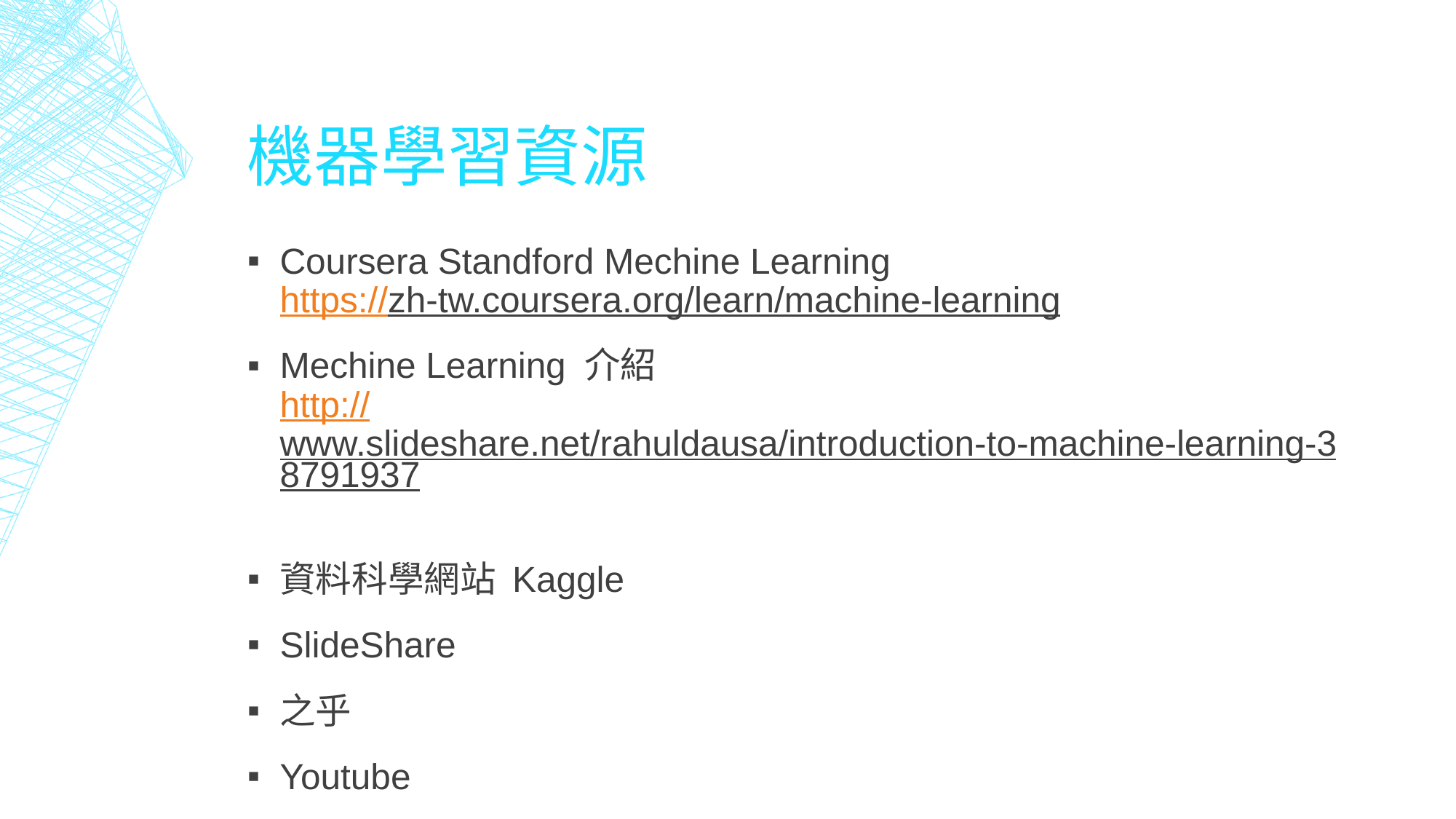

# 機器學習資源
Coursera Standford Mechine Learning
https://zh-tw.coursera.org/learn/machine-learning
Mechine Learning 介紹
http://www.slideshare.net/rahuldausa/introduction-to-machine-learning-38791937
資料科學網站 Kaggle
SlideShare
之乎
Youtube